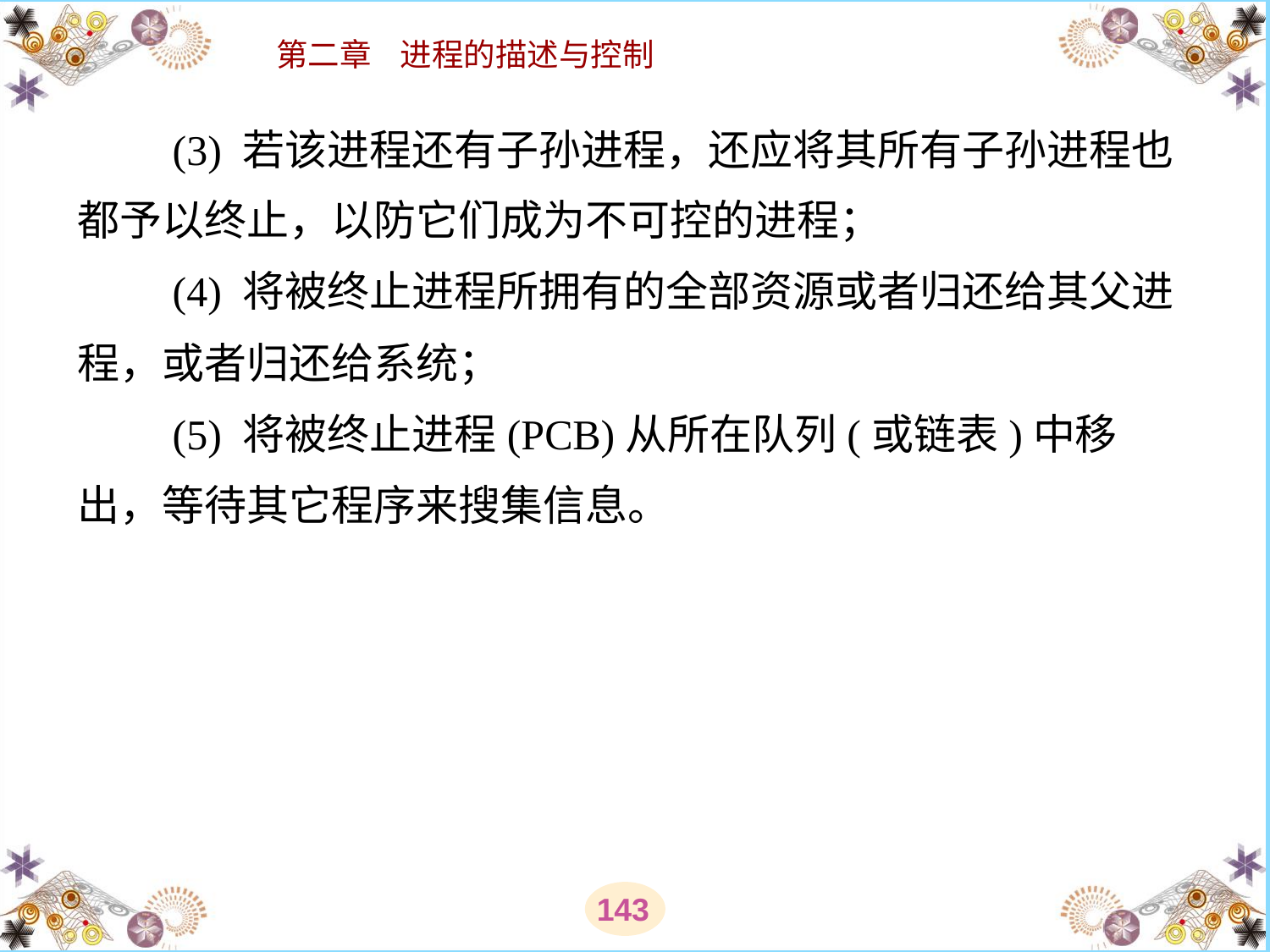

# (3) 若该进程还有子孙进程，还应将其所有子孙进程也都予以终止，以防它们成为不可控的进程； 　　(4) 将被终止进程所拥有的全部资源或者归还给其父进程，或者归还给系统； 　　(5) 将被终止进程(PCB)从所在队列(或链表)中移出，等待其它程序来搜集信息。